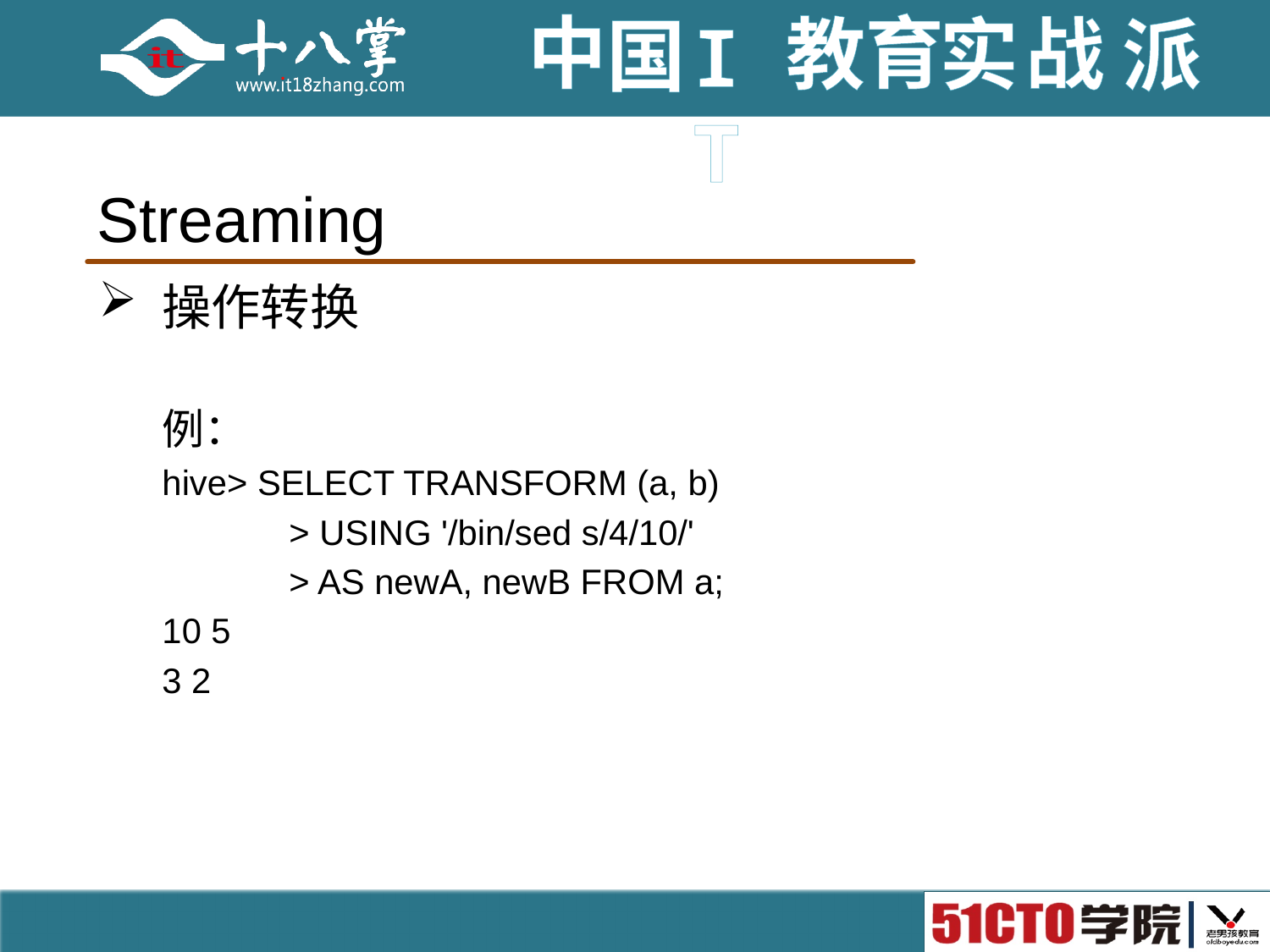

# Streaming
操作转换

例：
hive> SELECT TRANSFORM (a, b)
	> USING '/bin/sed s/4/10/'
	> AS newA, newB FROM a;
10 5
3 2